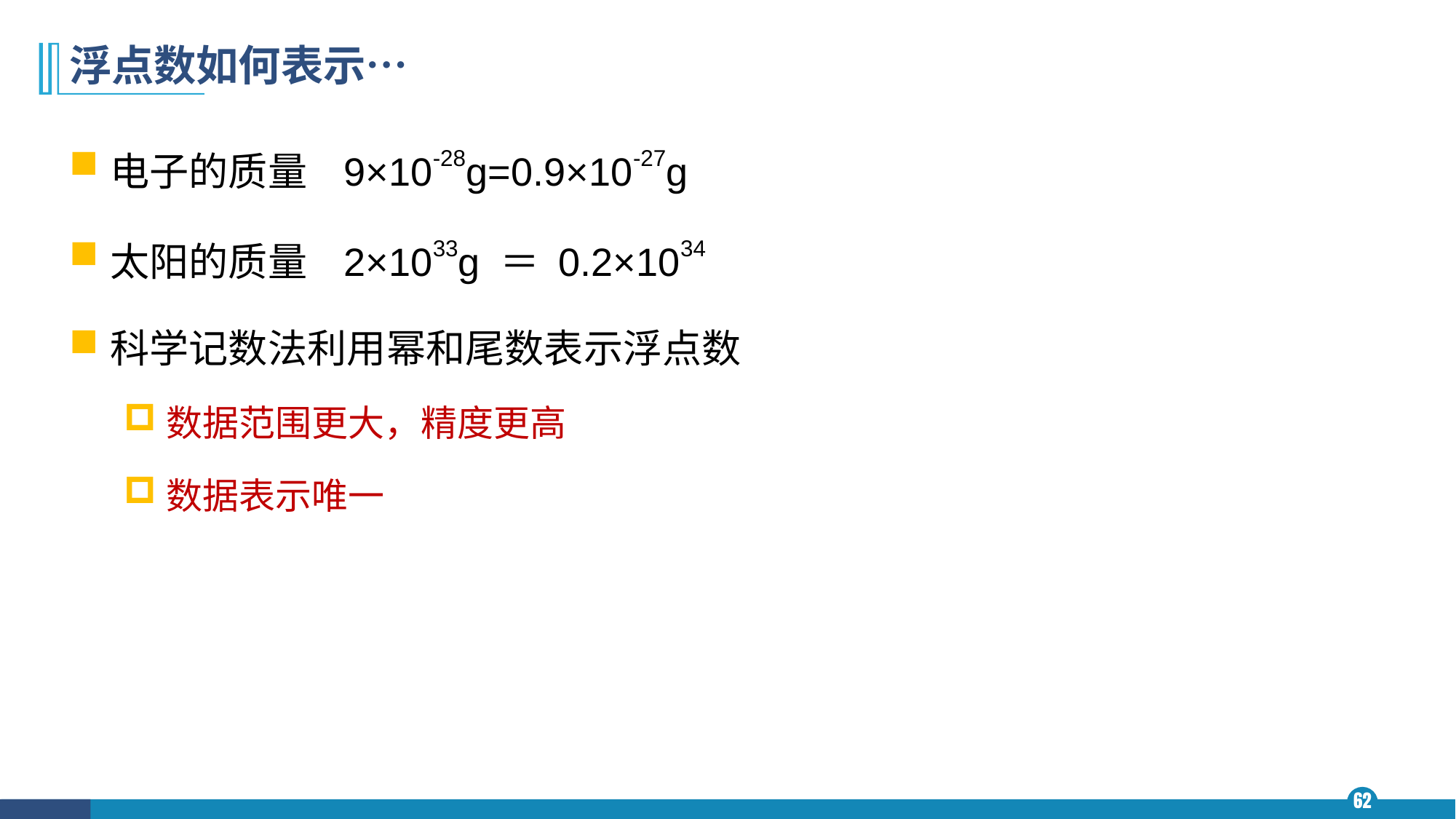

# 浮点数如何表示…
电子的质量   9×10-28g=0.9×10-27g
太阳的质量   2×1033g ＝ 0.2×1034
科学记数法利用幂和尾数表示浮点数
数据范围更大，精度更高
数据表示唯一